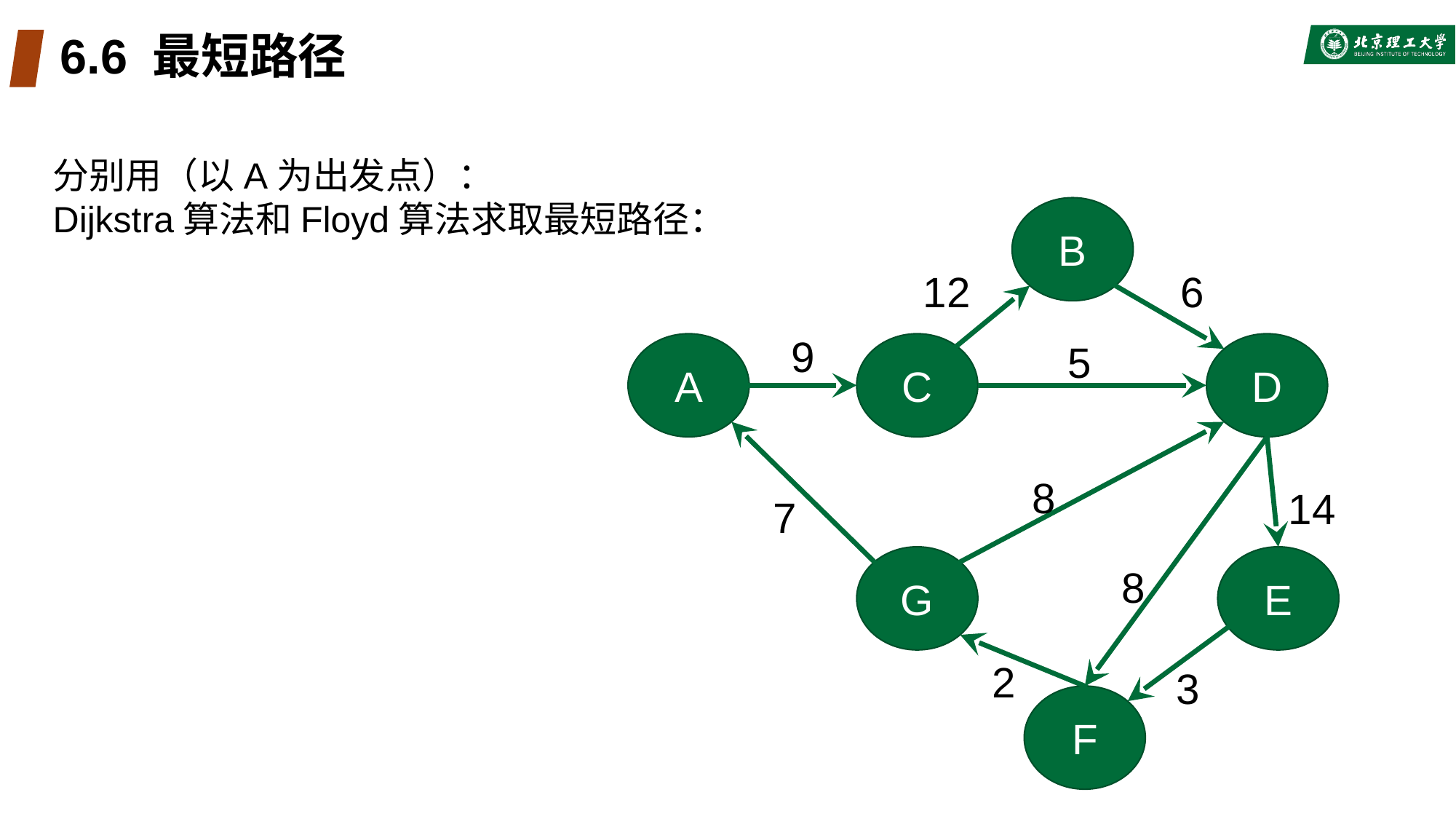

# 6.6 最短路径
分别用（以A为出发点）：
Dijkstra算法和Floyd算法求取最短路径：
B
6
12
9
5
A
C
D
8
14
7
G
E
8
2
3
F